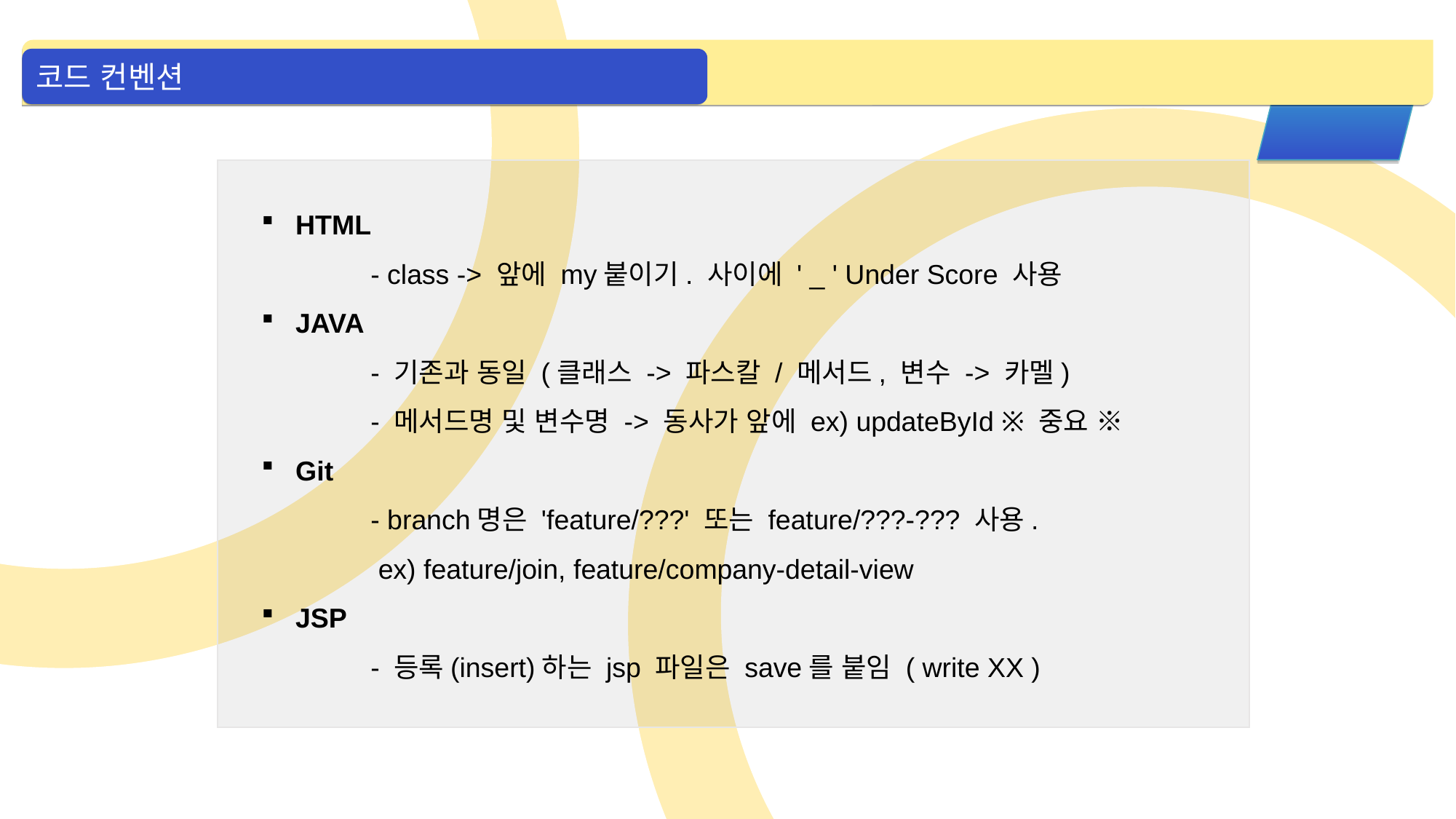

코드 컨벤션

HTML
	- class -> 앞에 my붙이기. 사이에 ' _ ' Under Score 사용
JAVA
	- 기존과 동일 (클래스 -> 파스칼 / 메서드, 변수 -> 카멜)
	- 메서드명 및 변수명 -> 동사가 앞에 ex) updateById ※ 중요 ※
Git
 	- branch명은 'feature/???' 또는 feature/???-??? 사용.
	 ex) feature/join, feature/company-detail-view
JSP
 	- 등록(insert)하는 jsp 파일은 save를 붙임 ( write XX )